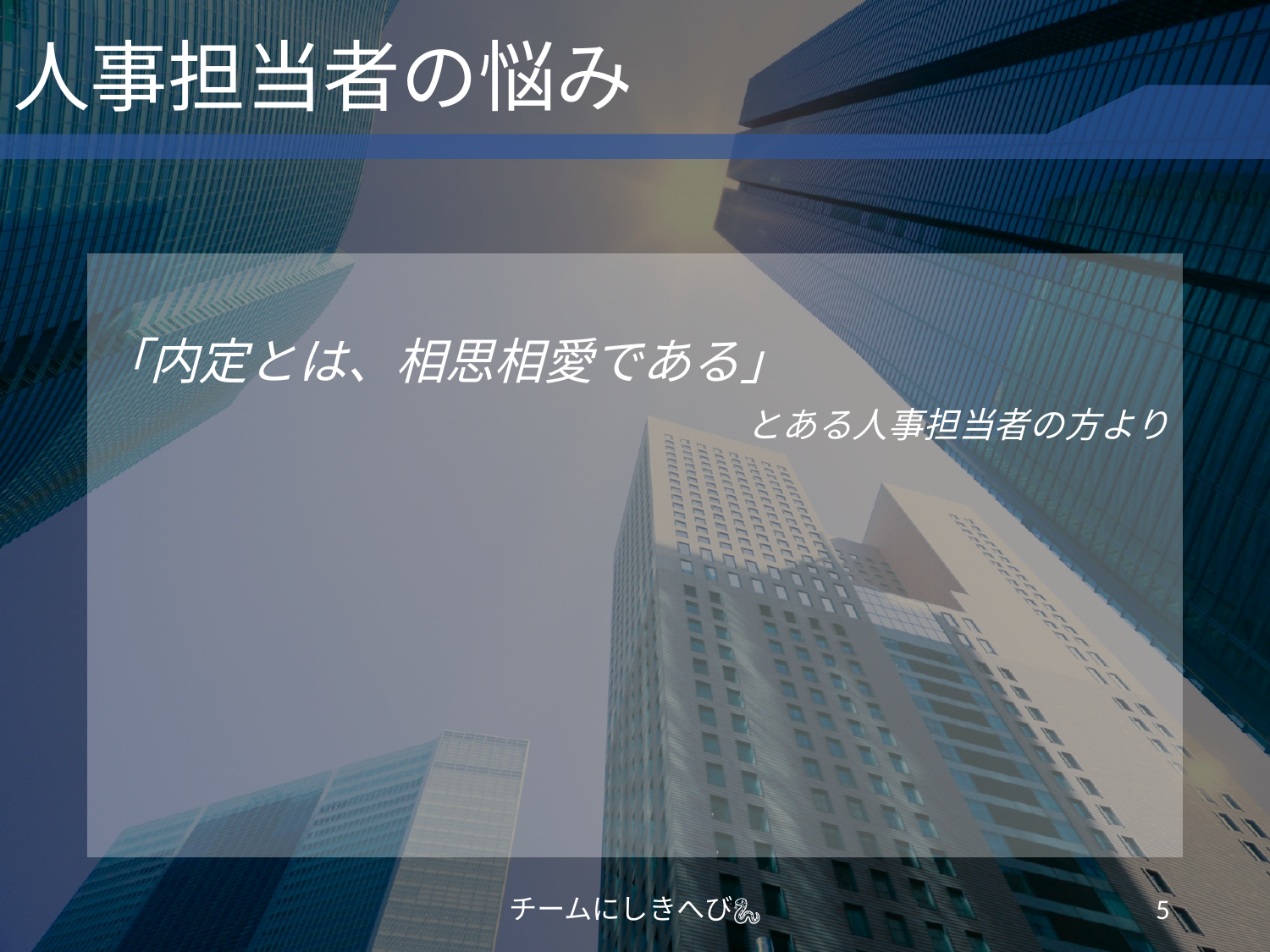

# 人事担当者の悩み

「内定とは、相思相愛である」
とある人事担当者の方より

チームにしきへび🐍
5